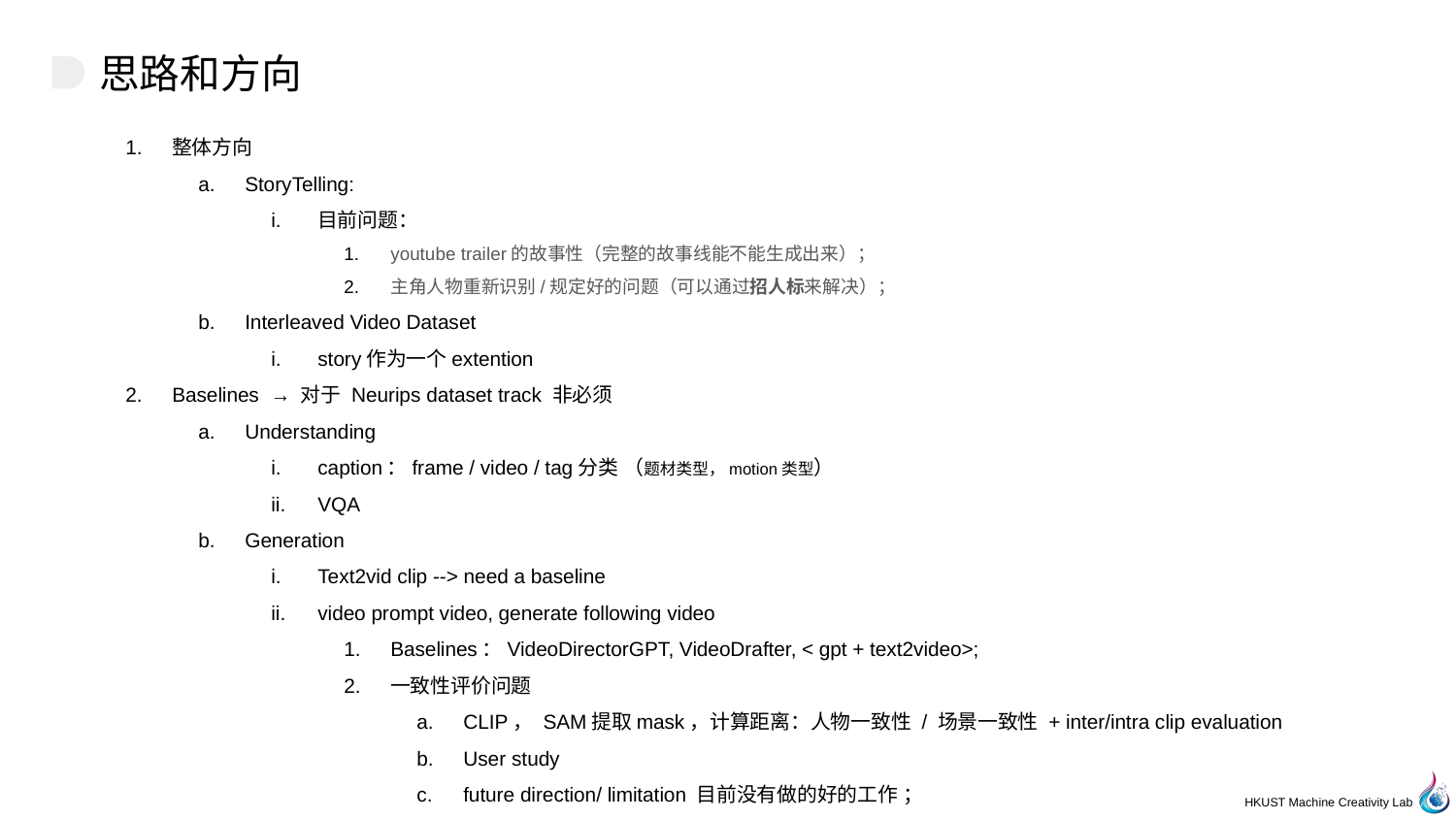

# 思路和方向
整体方向
StoryTelling:
目前问题：
youtube trailer的故事性（完整的故事线能不能生成出来）；
主角人物重新识别/规定好的问题（可以通过招人标来解决）；
Interleaved Video Dataset
story作为一个extention
Baselines  → 对于 Neurips dataset track 非必须
Understanding
caption：frame / video / tag分类 （题材类型，motion类型）
VQA
Generation
Text2vid clip --> need a baseline
video prompt video, generate following video
Baselines：VideoDirectorGPT, VideoDrafter, < gpt + text2video>;
一致性评价问题
CLIP， SAM提取mask，计算距离：人物一致性 / 场景一致性 + inter/intra clip evaluation
User study
future direction/ limitation 目前没有做的好的工作 ；